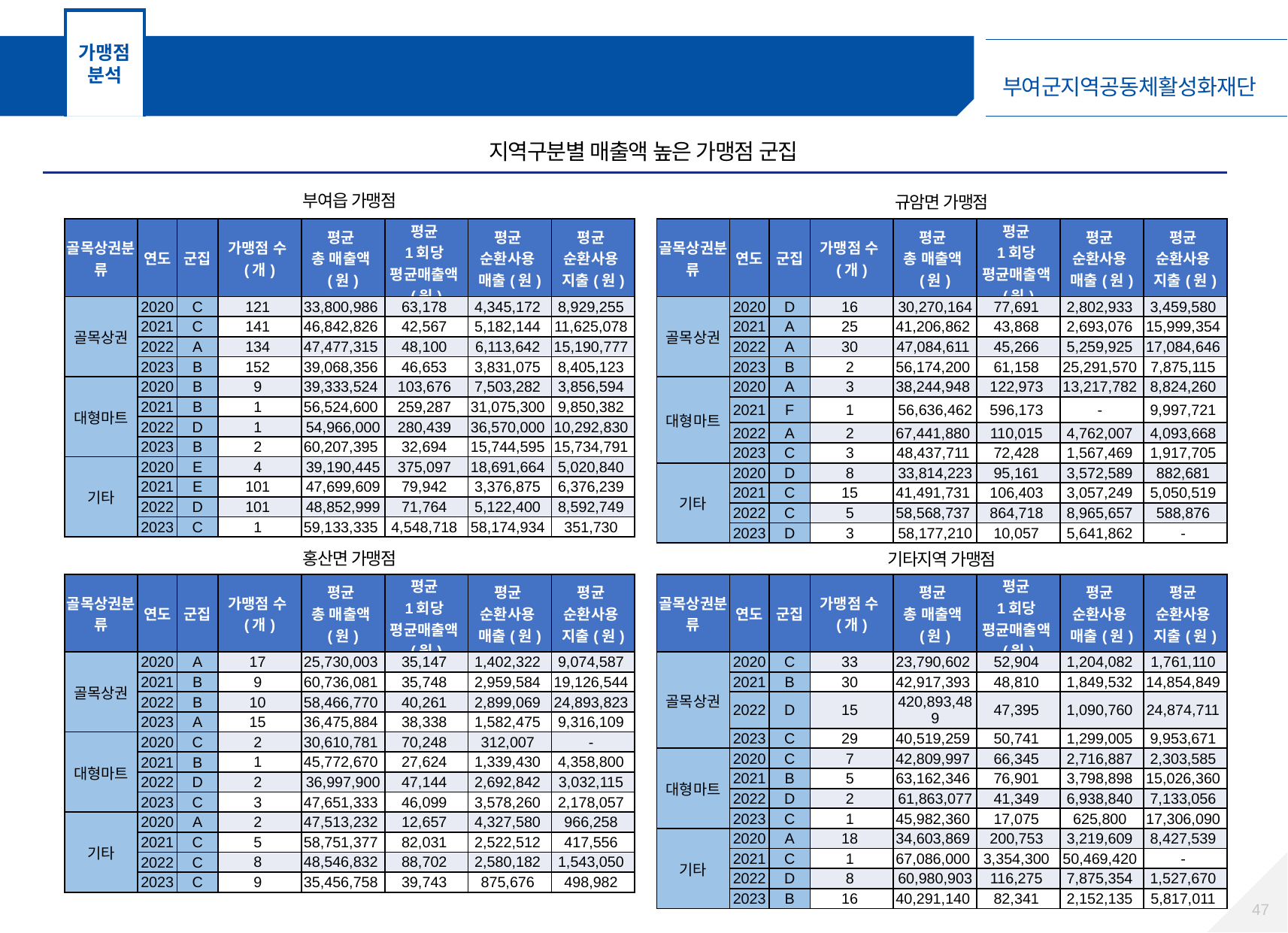

가맹점
분석
가맹점 군집분석  – 결과 요약
지역구분별 매출액 높은 가맹점 군집
부여읍 가맹점
규암면 가맹점
| 골목상권분류 | 연도 | 군집 | 가맹점 수(개) | 평균 총 매출액(원) | 평균 1회당 평균매출액(원) | 평균 순환사용 매출(원) | 평균 순환사용 지출(원) |
| --- | --- | --- | --- | --- | --- | --- | --- |
| 골목상권 | 2020 | C | 121 | 33,800,986 | 63,178 | 4,345,172 | 8,929,255 |
|  | 2021 | C | 141 | 46,842,826 | 42,567 | 5,182,144 | 11,625,078 |
|  | 2022 | A | 134 | 47,477,315 | 48,100 | 6,113,642 | 15,190,777 |
|  | 2023 | B | 152 | 39,068,356 | 46,653 | 3,831,075 | 8,405,123 |
| 대형마트 | 2020 | B | 9 | 39,333,524 | 103,676 | 7,503,282 | 3,856,594 |
|  | 2021 | B | 1 | 56,524,600 | 259,287 | 31,075,300 | 9,850,382 |
|  | 2022 | D | 1 | 54,966,000 | 280,439 | 36,570,000 | 10,292,830 |
|  | 2023 | B | 2 | 60,207,395 | 32,694 | 15,744,595 | 15,734,791 |
| 기타 | 2020 | E | 4 | 39,190,445 | 375,097 | 18,691,664 | 5,020,840 |
|  | 2021 | E | 101 | 47,699,609 | 79,942 | 3,376,875 | 6,376,239 |
|  | 2022 | D | 101 | 48,852,999 | 71,764 | 5,122,400 | 8,592,749 |
|  | 2023 | C | 1 | 59,133,335 | 4,548,718 | 58,174,934 | 351,730 |
| 골목상권분류 | 연도 | 군집 | 가맹점 수(개) | 평균 총 매출액(원) | 평균 1회당 평균매출액(원) | 평균 순환사용 매출(원) | 평균 순환사용 지출(원) |
| --- | --- | --- | --- | --- | --- | --- | --- |
| 골목상권 | 2020 | D | 16 | 30,270,164 | 77,691 | 2,802,933 | 3,459,580 |
|  | 2021 | A | 25 | 41,206,862 | 43,868 | 2,693,076 | 15,999,354 |
|  | 2022 | A | 30 | 47,084,611 | 45,266 | 5,259,925 | 17,084,646 |
|  | 2023 | B | 2 | 56,174,200 | 61,158 | 25,291,570 | 7,875,115 |
| 대형마트 | 2020 | A | 3 | 38,244,948 | 122,973 | 13,217,782 | 8,824,260 |
|  | 2021 | F | 1 | 56,636,462 | 596,173 | - | 9,997,721 |
|  | 2022 | A | 2 | 67,441,880 | 110,015 | 4,762,007 | 4,093,668 |
|  | 2023 | C | 3 | 48,437,711 | 72,428 | 1,567,469 | 1,917,705 |
| 기타 | 2020 | D | 8 | 33,814,223 | 95,161 | 3,572,589 | 882,681 |
|  | 2021 | C | 15 | 41,491,731 | 106,403 | 3,057,249 | 5,050,519 |
|  | 2022 | C | 5 | 58,568,737 | 864,718 | 8,965,657 | 588,876 |
|  | 2023 | D | 3 | 58,177,210 | 10,057 | 5,641,862 | - |
홍산면 가맹점
기타지역 가맹점
| 골목상권분류 | 연도 | 군집 | 가맹점 수(개) | 평균 총 매출액(원) | 평균 1회당 평균매출액(원) | 평균 순환사용 매출(원) | 평균 순환사용 지출(원) |
| --- | --- | --- | --- | --- | --- | --- | --- |
| 골목상권 | 2020 | A | 17 | 25,730,003 | 35,147 | 1,402,322 | 9,074,587 |
|  | 2021 | B | 9 | 60,736,081 | 35,748 | 2,959,584 | 19,126,544 |
|  | 2022 | B | 10 | 58,466,770 | 40,261 | 2,899,069 | 24,893,823 |
|  | 2023 | A | 15 | 36,475,884 | 38,338 | 1,582,475 | 9,316,109 |
| 대형마트 | 2020 | C | 2 | 30,610,781 | 70,248 | 312,007 | - |
|  | 2021 | B | 1 | 45,772,670 | 27,624 | 1,339,430 | 4,358,800 |
|  | 2022 | D | 2 | 36,997,900 | 47,144 | 2,692,842 | 3,032,115 |
|  | 2023 | C | 3 | 47,651,333 | 46,099 | 3,578,260 | 2,178,057 |
| 기타 | 2020 | A | 2 | 47,513,232 | 12,657 | 4,327,580 | 966,258 |
|  | 2021 | C | 5 | 58,751,377 | 82,031 | 2,522,512 | 417,556 |
|  | 2022 | C | 8 | 48,546,832 | 88,702 | 2,580,182 | 1,543,050 |
|  | 2023 | C | 9 | 35,456,758 | 39,743 | 875,676 | 498,982 |
| 골목상권분류 | 연도 | 군집 | 가맹점 수(개) | 평균 총 매출액(원) | 평균 1회당 평균매출액(원) | 평균 순환사용 매출(원) | 평균 순환사용 지출(원) |
| --- | --- | --- | --- | --- | --- | --- | --- |
| 골목상권 | 2020 | C | 33 | 23,790,602 | 52,904 | 1,204,082 | 1,761,110 |
|  | 2021 | B | 30 | 42,917,393 | 48,810 | 1,849,532 | 14,854,849 |
|  | 2022 | D | 15 | 420,893,489 | 47,395 | 1,090,760 | 24,874,711 |
|  | 2023 | C | 29 | 40,519,259 | 50,741 | 1,299,005 | 9,953,671 |
| 대형마트 | 2020 | C | 7 | 42,809,997 | 66,345 | 2,716,887 | 2,303,585 |
|  | 2021 | B | 5 | 63,162,346 | 76,901 | 3,798,898 | 15,026,360 |
|  | 2022 | D | 2 | 61,863,077 | 41,349 | 6,938,840 | 7,133,056 |
|  | 2023 | C | 1 | 45,982,360 | 17,075 | 625,800 | 17,306,090 |
| 기타 | 2020 | A | 18 | 34,603,869 | 200,753 | 3,219,609 | 8,427,539 |
|  | 2021 | C | 1 | 67,086,000 | 3,354,300 | 50,469,420 | - |
|  | 2022 | D | 8 | 60,980,903 | 116,275 | 7,875,354 | 1,527,670 |
|  | 2023 | B | 16 | 40,291,140 | 82,341 | 2,152,135 | 5,817,011 |
47